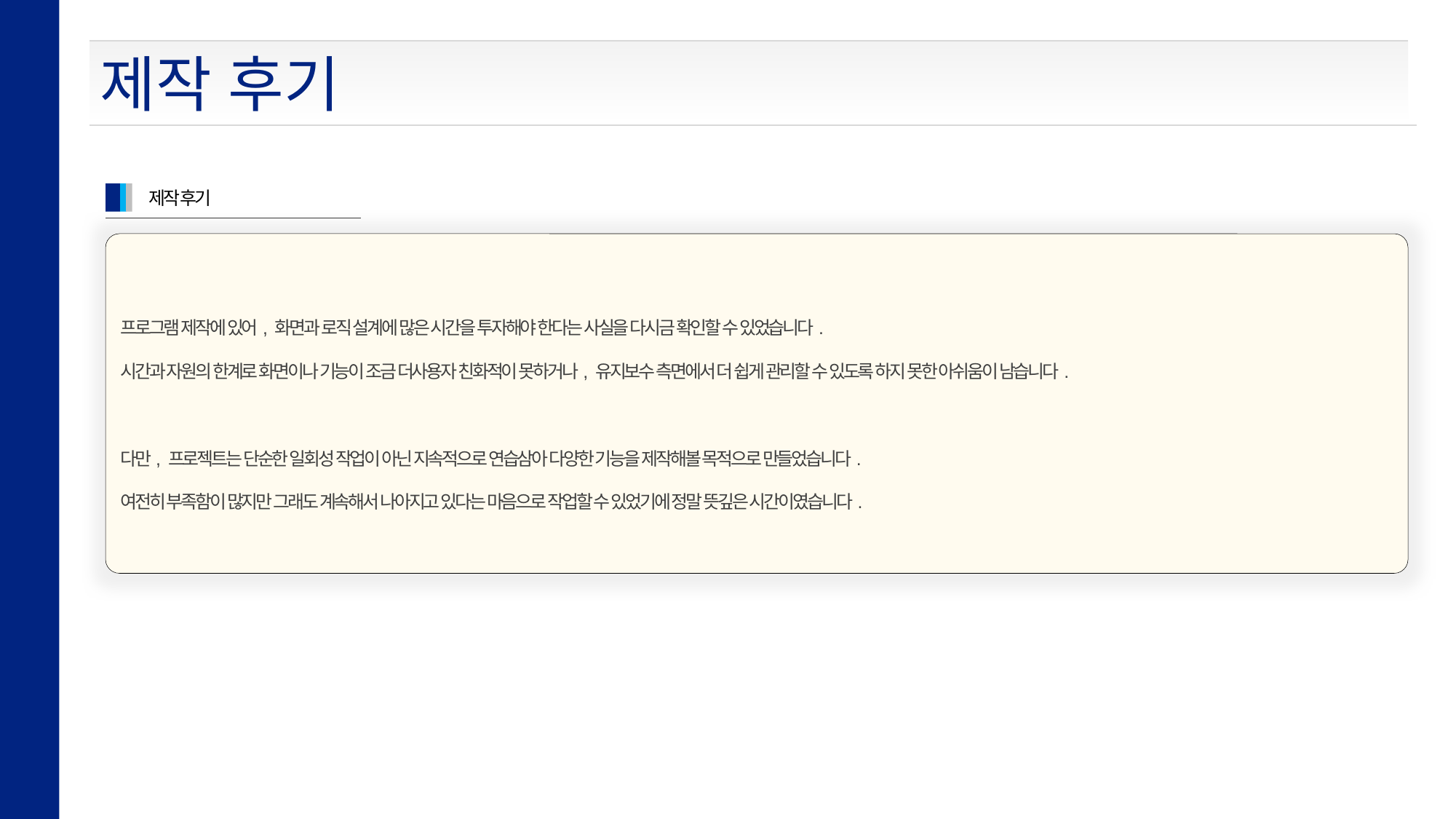

제작 후기
제작 후기

프로그램 제작에 있어, 화면과 로직 설계에 많은 시간을 투자해야 한다는 사실을 다시금 확인할 수 있었습니다.
시간과 자원의 한계로 화면이나 기능이 조금 더사용자 친화적이 못하거나, 유지보수 측면에서 더 쉽게 관리할 수 있도록 하지 못한 아쉬움이 남습니다.

다만, 프로젝트는 단순한 일회성 작업이 아닌 지속적으로 연습삼아 다양한 기능을 제작해볼 목적으로 만들었습니다.
여전히 부족함이 많지만 그래도 계속해서 나아지고 있다는 마음으로 작업할 수 있었기에 정말 뜻깊은 시간이였습니다.